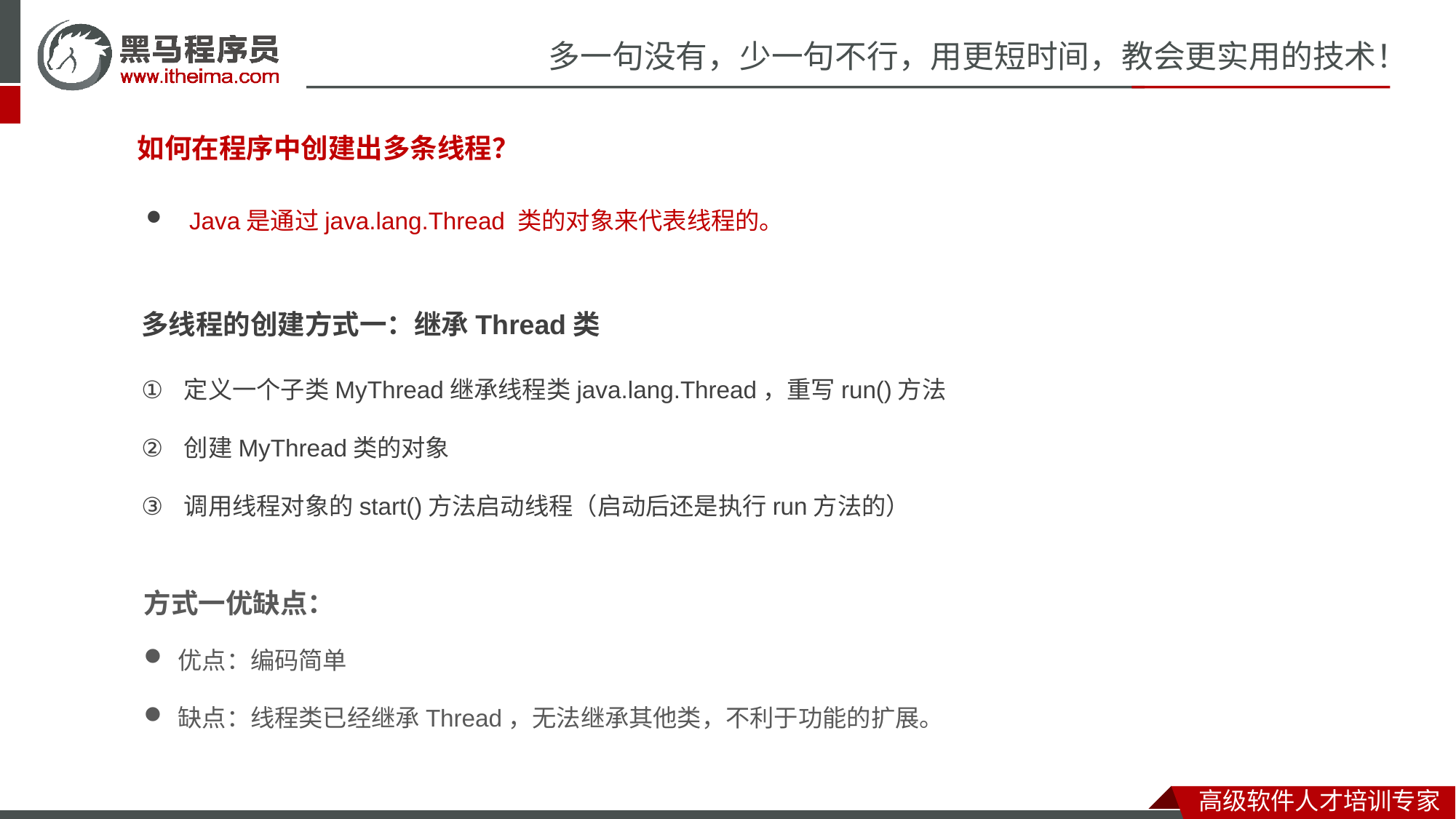

如何在程序中创建出多条线程？
Java是通过java.lang.Thread 类的对象来代表线程的。
多线程的创建方式一：继承Thread类
定义一个子类MyThread继承线程类java.lang.Thread，重写run()方法
创建MyThread类的对象
调用线程对象的start()方法启动线程（启动后还是执行run方法的）
方式一优缺点：
优点：编码简单
缺点：线程类已经继承Thread，无法继承其他类，不利于功能的扩展。